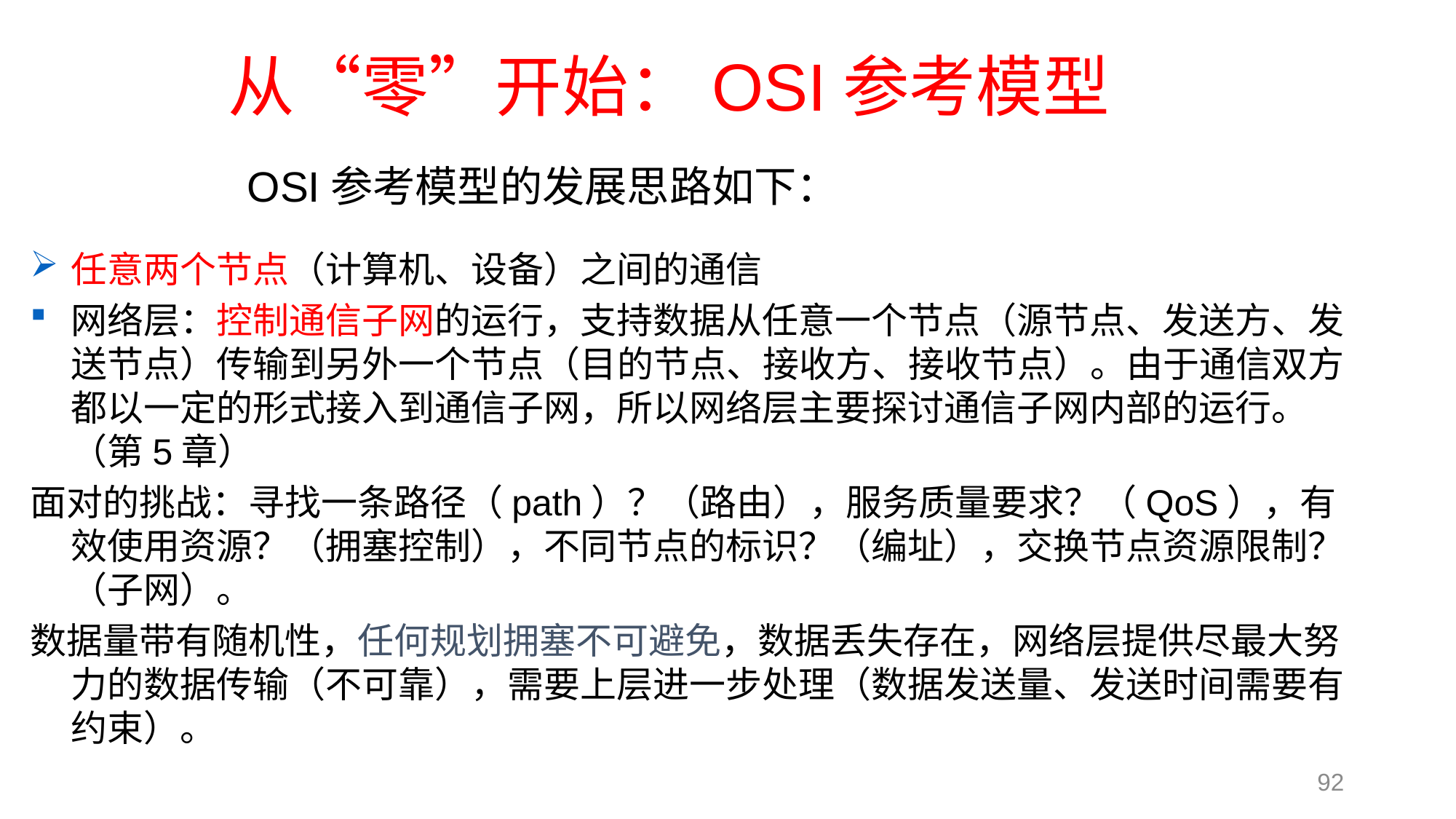

# 从“零”开始：OSI参考模型
OSI参考模型的发展思路如下：
任意两个节点（计算机、设备）之间的通信
网络层：控制通信子网的运行，支持数据从任意一个节点（源节点、发送方、发送节点）传输到另外一个节点（目的节点、接收方、接收节点）。由于通信双方都以一定的形式接入到通信子网，所以网络层主要探讨通信子网内部的运行。（第5章）
面对的挑战：寻找一条路径（path）？（路由），服务质量要求？（QoS），有效使用资源？（拥塞控制），不同节点的标识？（编址），交换节点资源限制？（子网）。
数据量带有随机性，任何规划拥塞不可避免，数据丢失存在，网络层提供尽最大努力的数据传输（不可靠），需要上层进一步处理（数据发送量、发送时间需要有约束）。

92